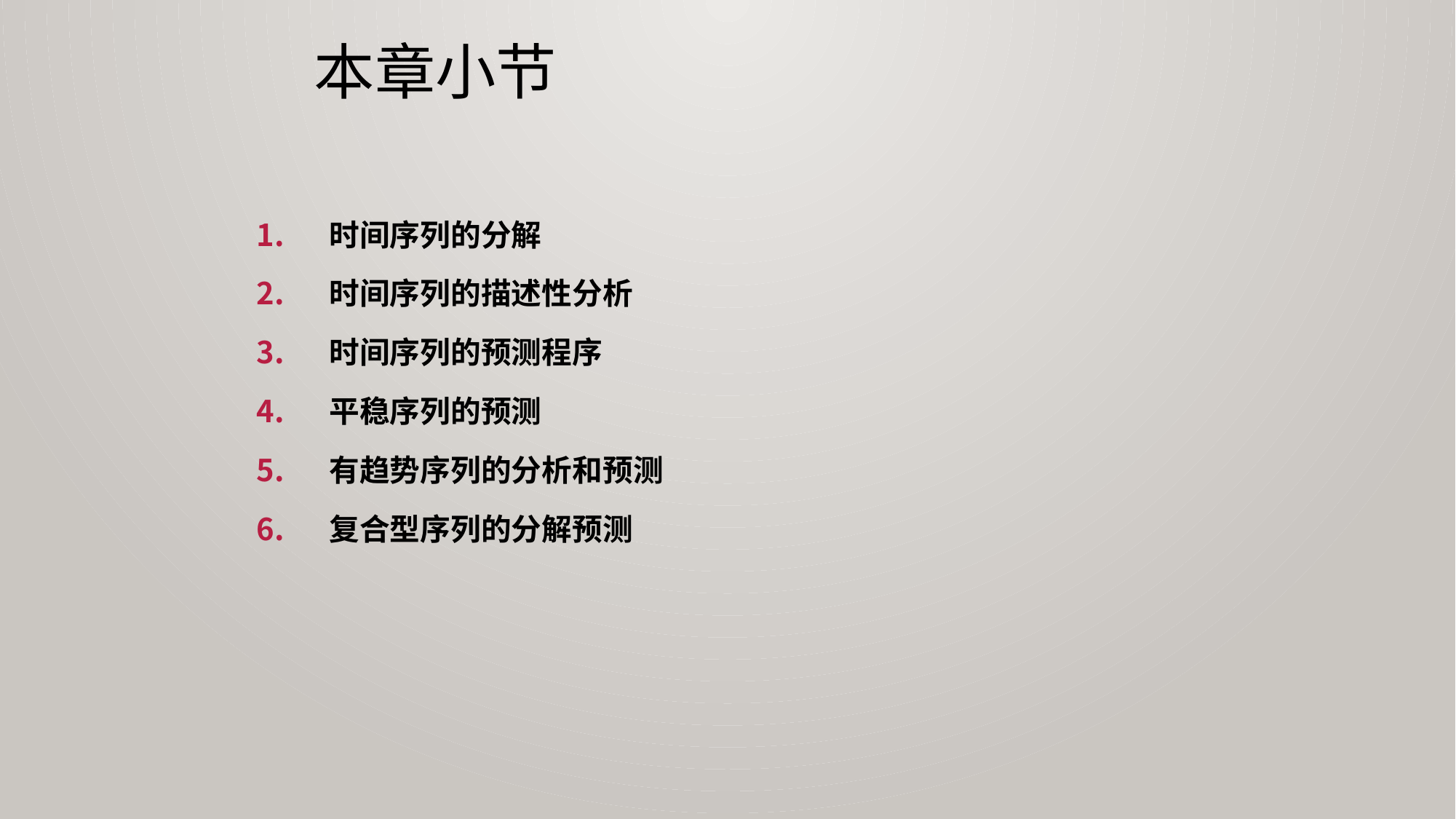

# 本章小节
时间序列的分解
时间序列的描述性分析
时间序列的预测程序
平稳序列的预测
有趋势序列的分析和预测
复合型序列的分解预测